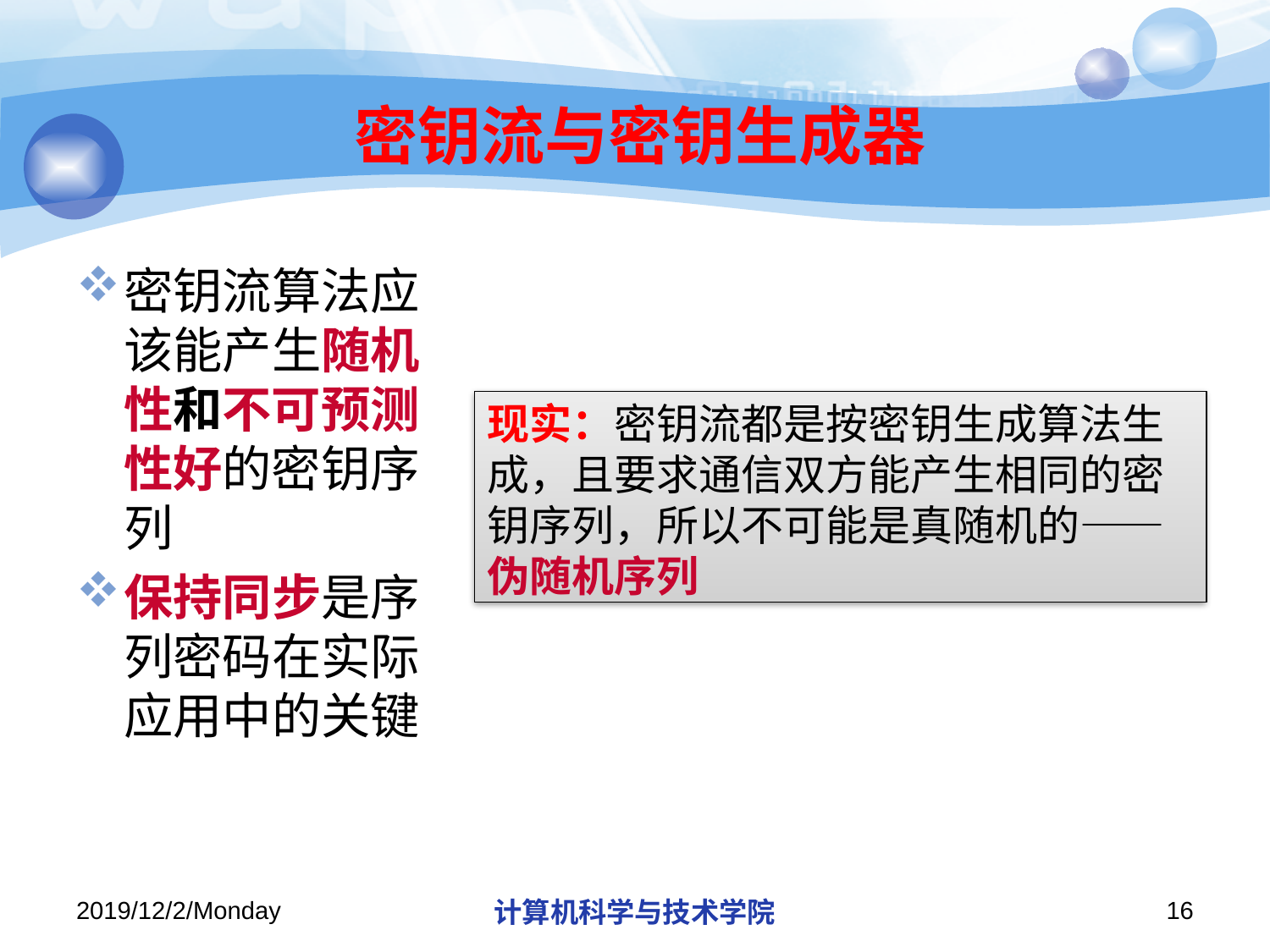

# 密钥流与密钥生成器
密钥流算法应该能产生随机性和不可预测性好的密钥序列
保持同步是序列密码在实际应用中的关键

现实：密钥流都是按密钥生成算法生成，且要求通信双方能产生相同的密钥序列，所以不可能是真随机的——伪随机序列

2019/12/2/Monday
计算机科学与技术学院
16